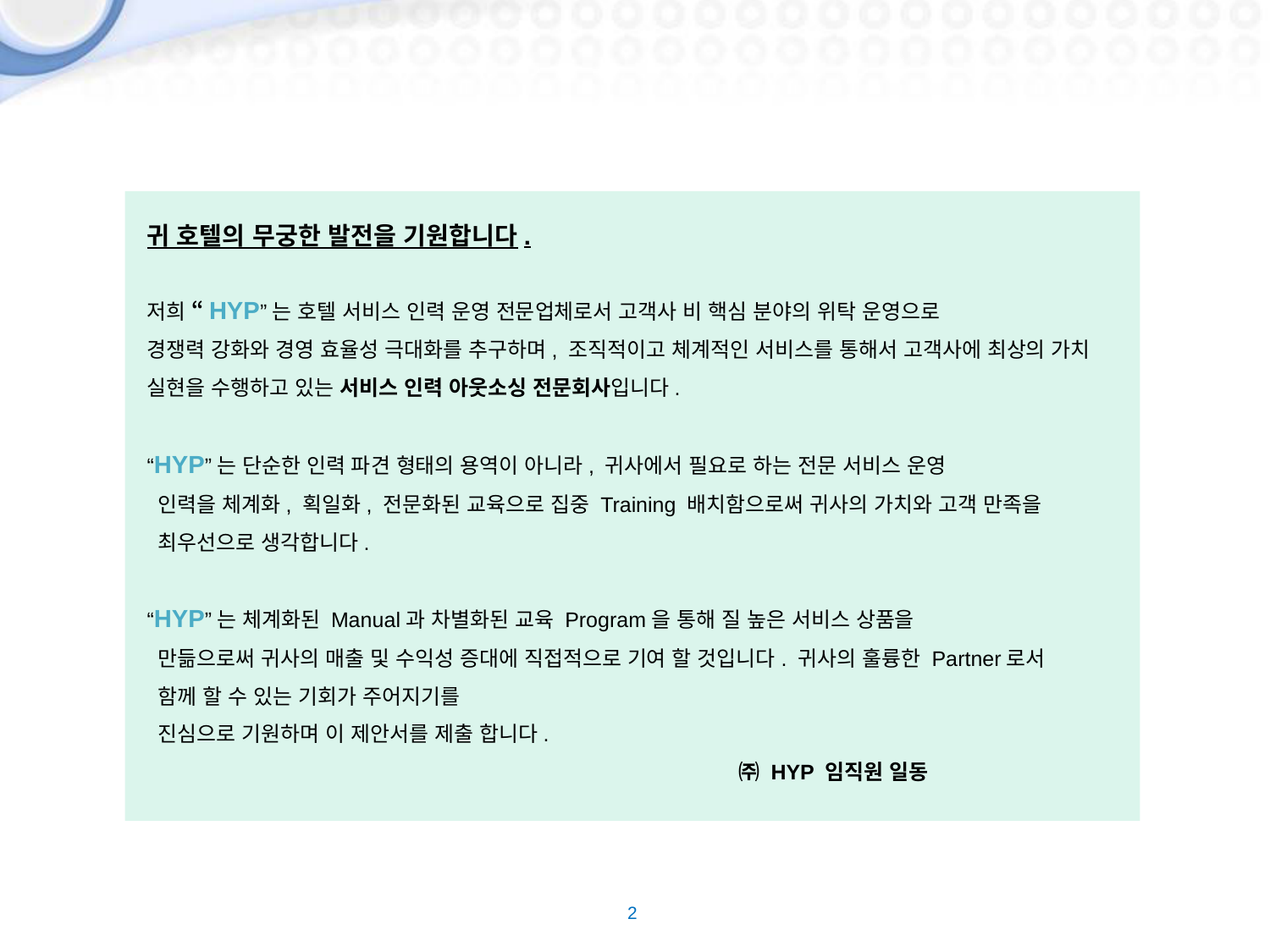

귀 호텔의 무궁한 발전을 기원합니다.

저희 “HYP”는 호텔 서비스 인력 운영 전문업체로서 고객사 비 핵심 분야의 위탁 운영으로
경쟁력 강화와 경영 효율성 극대화를 추구하며, 조직적이고 체계적인 서비스를 통해서 고객사에 최상의 가치 실현을 수행하고 있는 서비스 인력 아웃소싱 전문회사입니다.

“HYP”는 단순한 인력 파견 형태의 용역이 아니라, 귀사에서 필요로 하는 전문 서비스 운영
 인력을 체계화, 획일화, 전문화된 교육으로 집중 Training 배치함으로써 귀사의 가치와 고객 만족을
 최우선으로 생각합니다.

“HYP”는 체계화된 Manual과 차별화된 교육 Program을 통해 질 높은 서비스 상품을
 만듦으로써 귀사의 매출 및 수익성 증대에 직접적으로 기여 할 것입니다. 귀사의 훌륭한 Partner로서
 함께 할 수 있는 기회가 주어지기를
 진심으로 기원하며 이 제안서를 제출 합니다.
                                                                                                   ㈜ HYP 임직원 일동

2